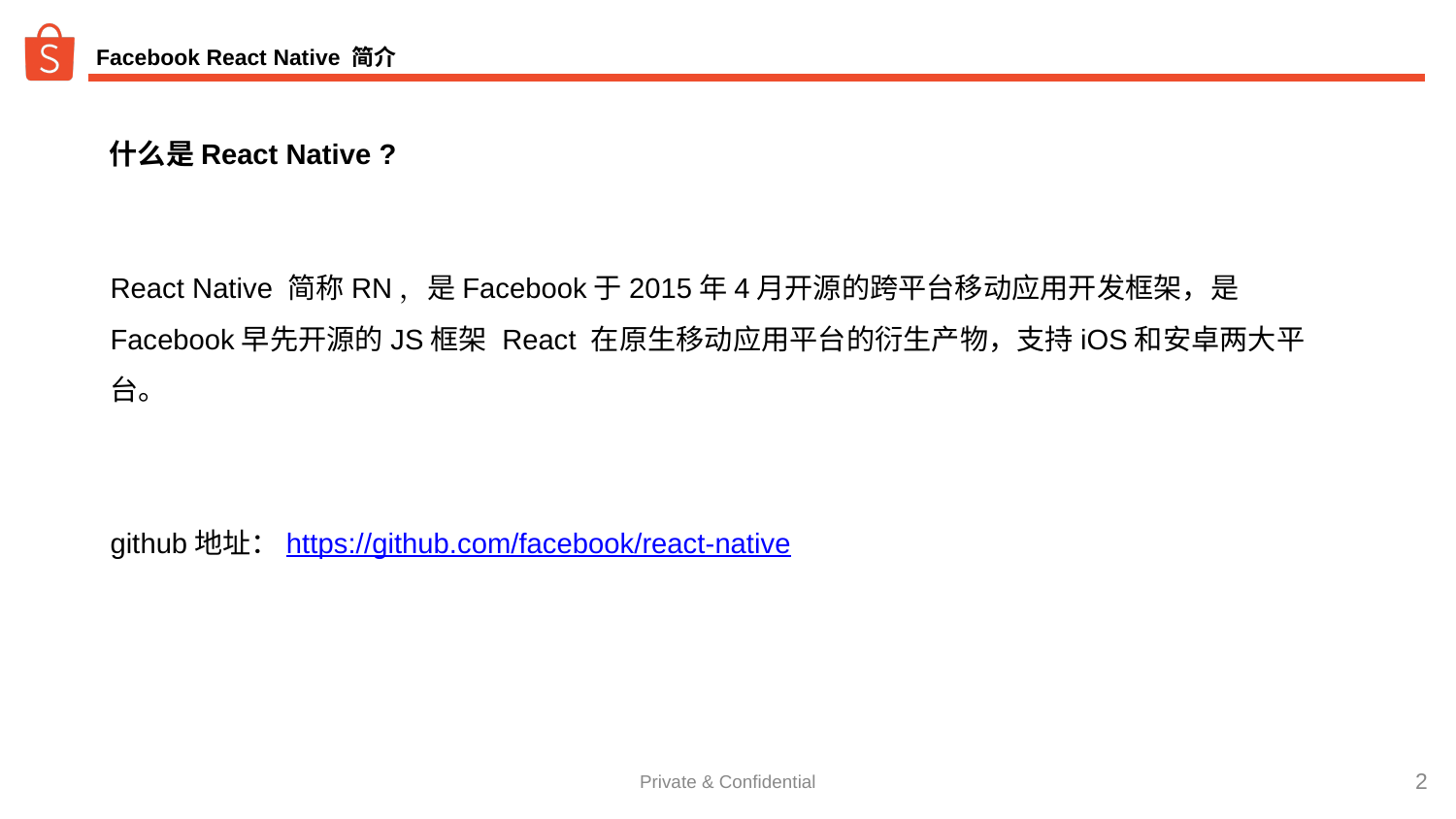

# Facebook React Native 简介
什么是React Native ?
React Native 简称RN，是Facebook于2015年4月开源的跨平台移动应用开发框架，是Facebook早先开源的JS框架 React 在原生移动应用平台的衍生产物，支持iOS和安卓两大平台。

github地址：https://github.com/facebook/react-native

Private & Confidential
2